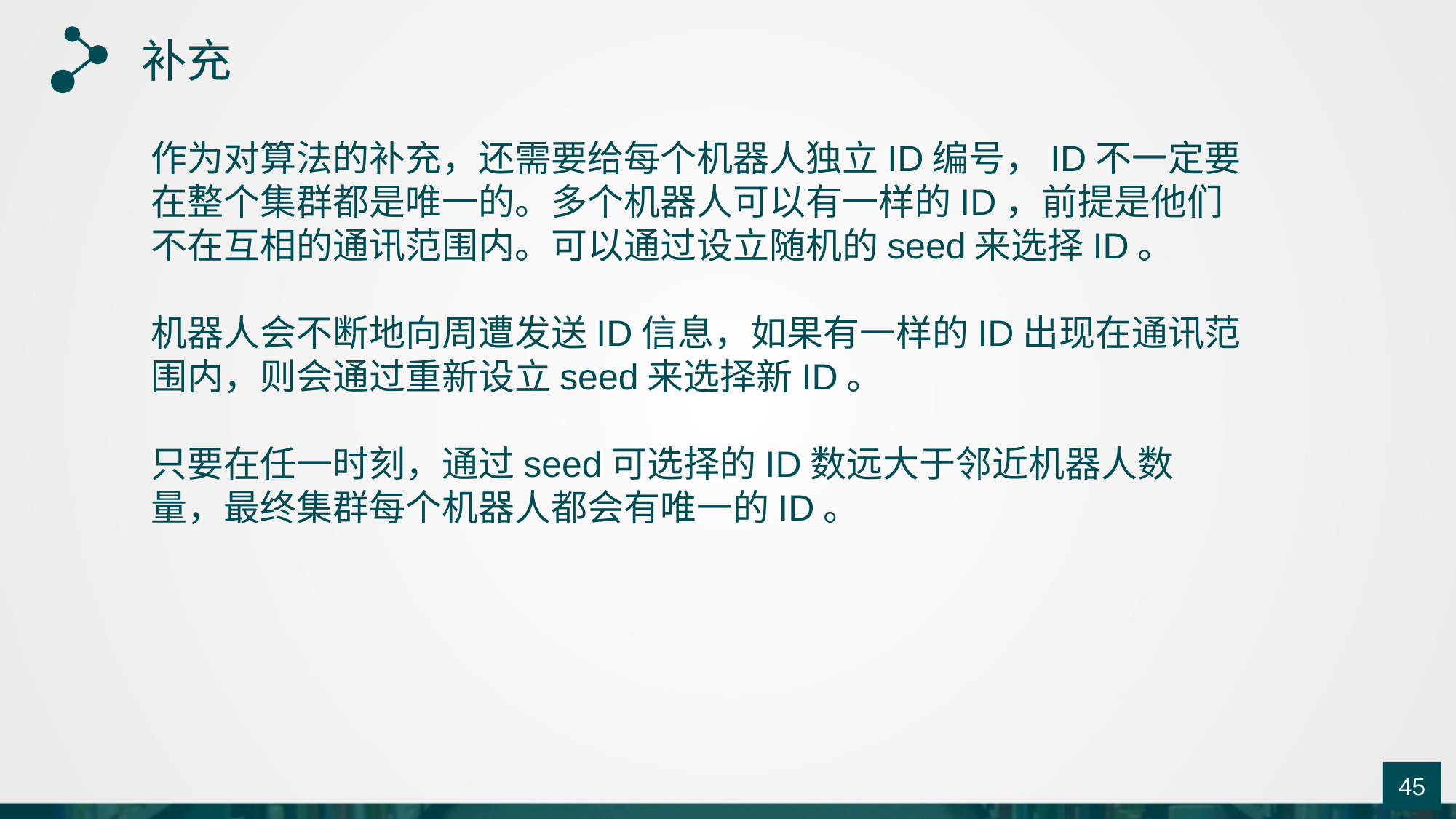

补充
作为对算法的补充，还需要给每个机器人独立ID编号，ID不一定要在整个集群都是唯一的。多个机器人可以有一样的ID，前提是他们不在互相的通讯范围内。可以通过设立随机的seed来选择ID。

机器人会不断地向周遭发送ID信息，如果有一样的ID出现在通讯范围内，则会通过重新设立seed来选择新ID。

只要在任一时刻，通过seed可选择的ID数远大于邻近机器人数量，最终集群每个机器人都会有唯一的ID。